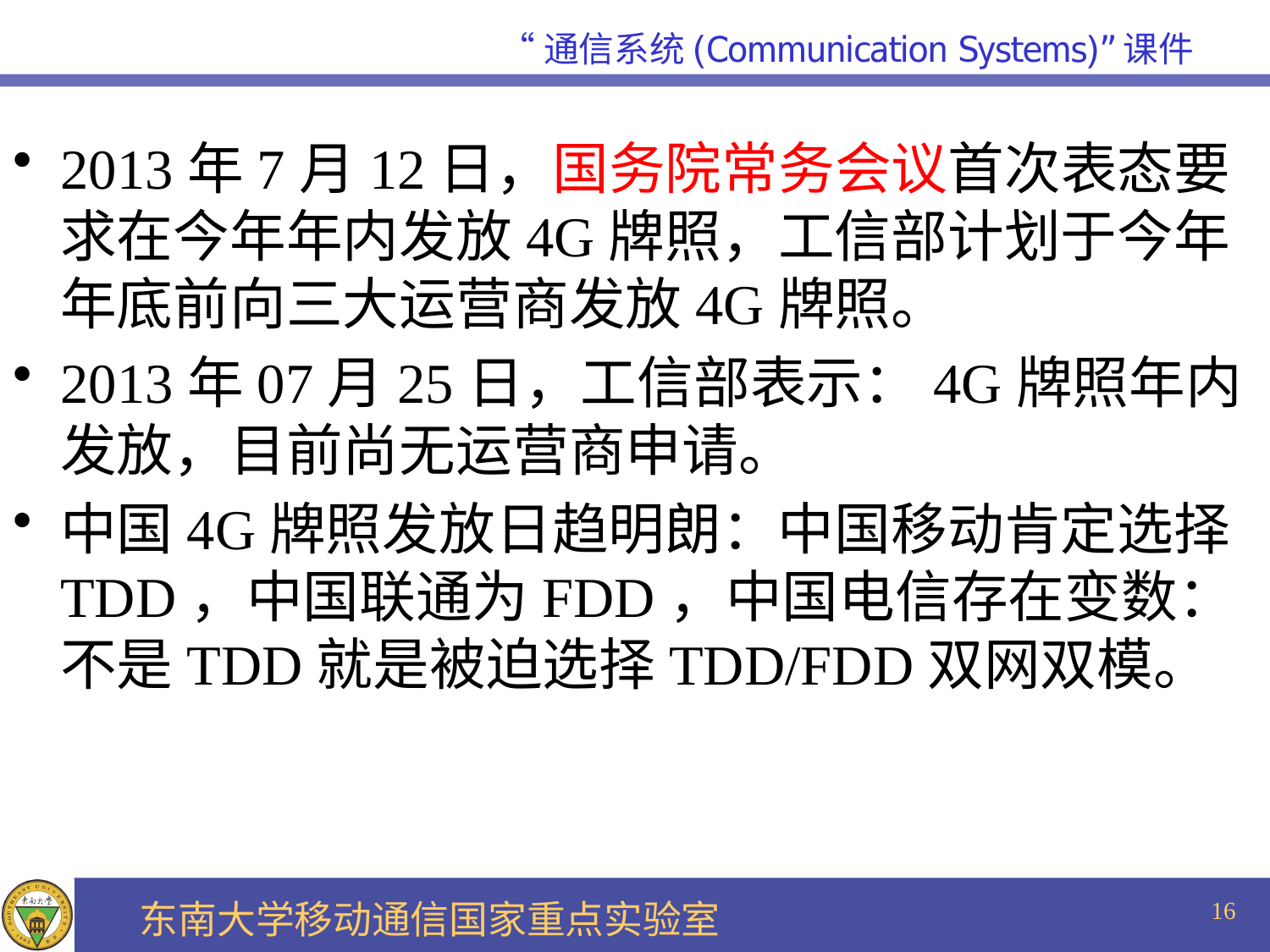

2013年7月12日，国务院常务会议首次表态要求在今年年内发放4G牌照，工信部计划于今年年底前向三大运营商发放4G牌照。
2013年07月25日，工信部表示：4G牌照年内发放，目前尚无运营商申请。
中国4G牌照发放日趋明朗：中国移动肯定选择TDD，中国联通为FDD，中国电信存在变数：不是TDD就是被迫选择TDD/FDD双网双模。
16